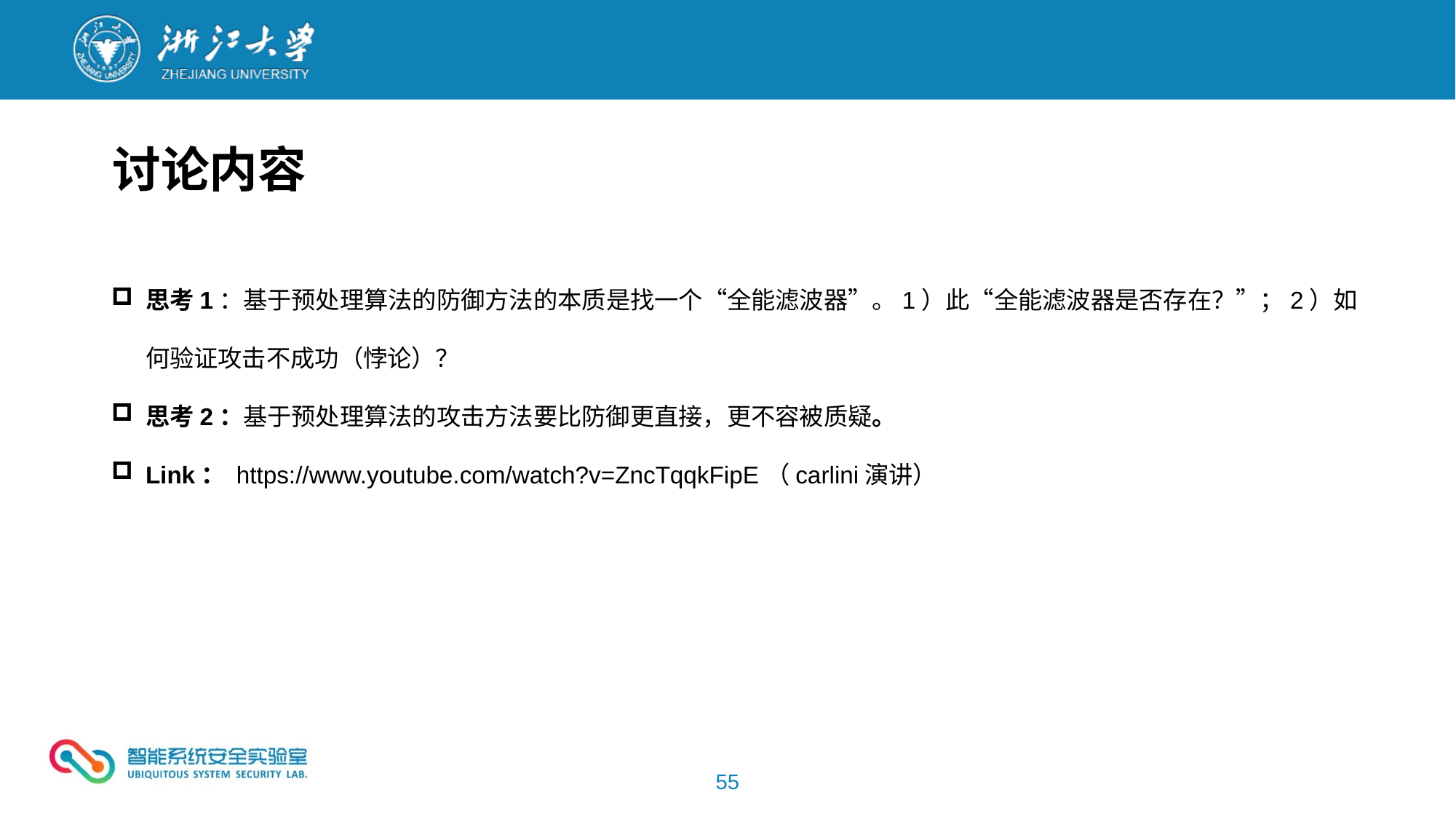

讨论内容
思考1：基于预处理算法的防御方法的本质是找一个“全能滤波器”。1）此“全能滤波器是否存在？”；2）如何验证攻击不成功（悖论）？
思考2：基于预处理算法的攻击方法要比防御更直接，更不容被质疑。
Link： https://www.youtube.com/watch?v=ZncTqqkFipE（carlini演讲）